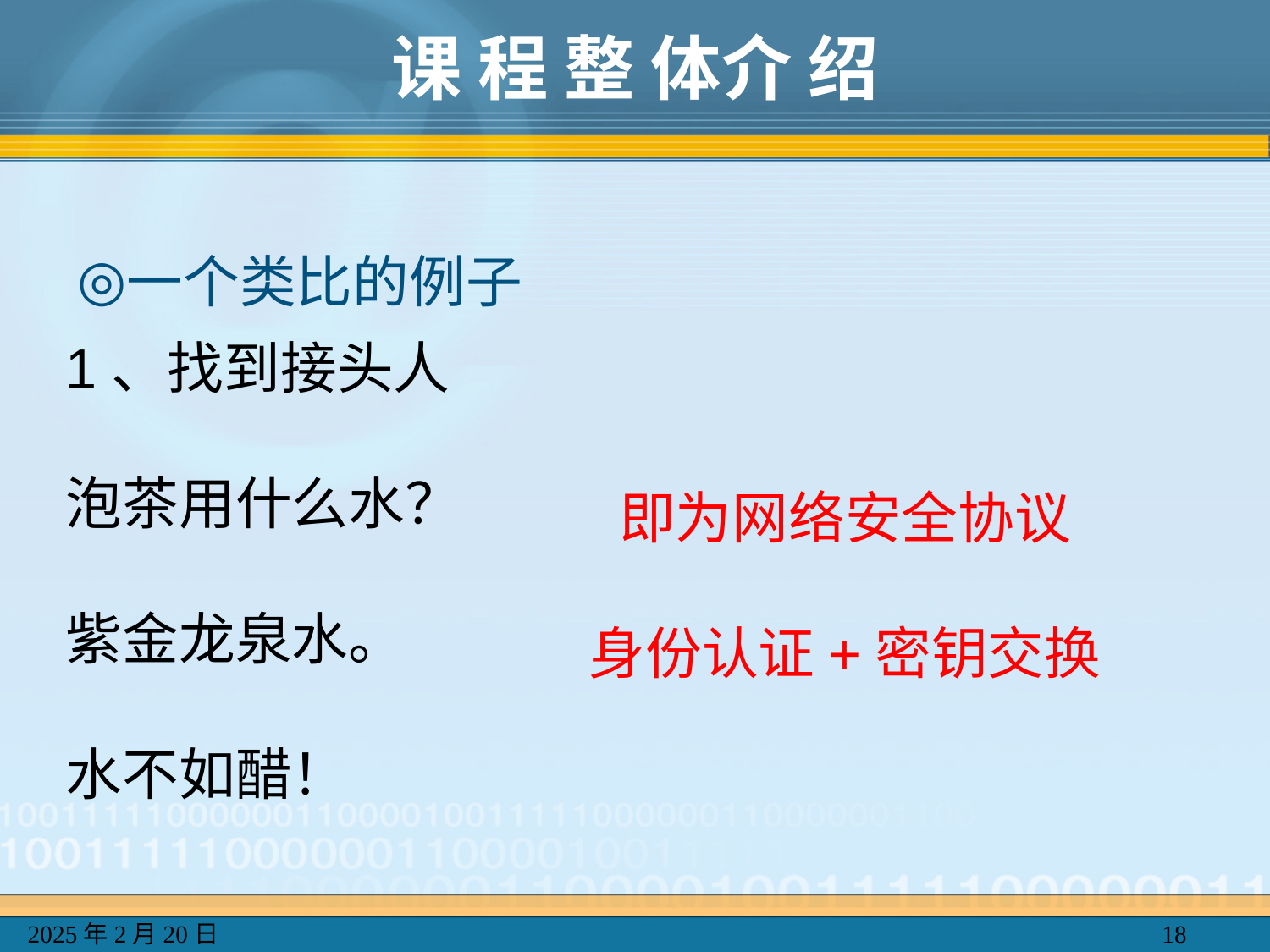

# 课 程 整 体介 绍
一个类比的例子

1、找到接头人

泡茶用什么水？

紫金龙泉水。

水不如醋！
即为网络安全协议

身份认证+密钥交换
2025年2月20日
18